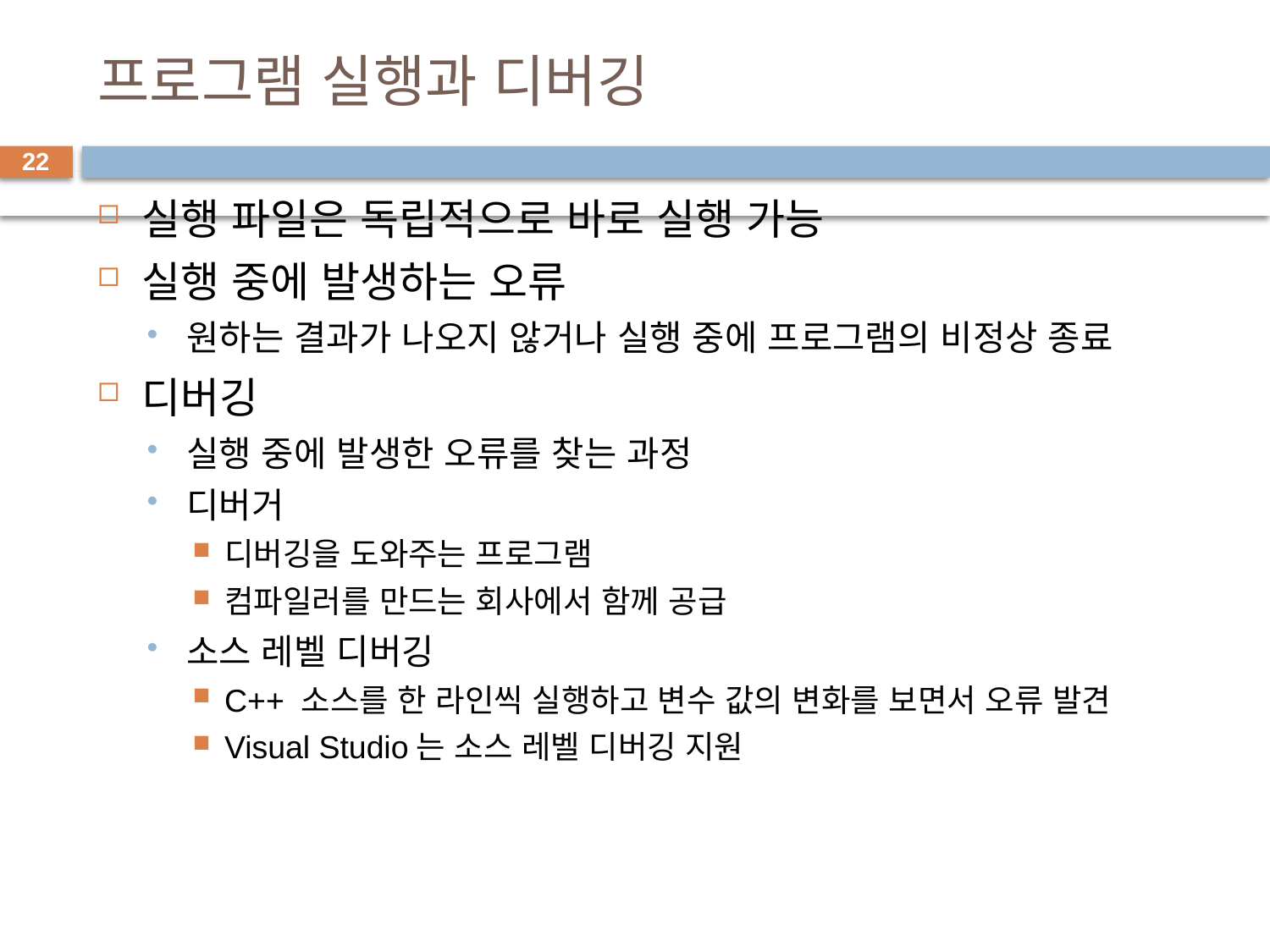

# 프로그램 실행과 디버깅
22
실행 파일은 독립적으로 바로 실행 가능
실행 중에 발생하는 오류
원하는 결과가 나오지 않거나 실행 중에 프로그램의 비정상 종료
디버깅
실행 중에 발생한 오류를 찾는 과정
디버거
디버깅을 도와주는 프로그램
컴파일러를 만드는 회사에서 함께 공급
소스 레벨 디버깅
C++ 소스를 한 라인씩 실행하고 변수 값의 변화를 보면서 오류 발견
Visual Studio는 소스 레벨 디버깅 지원